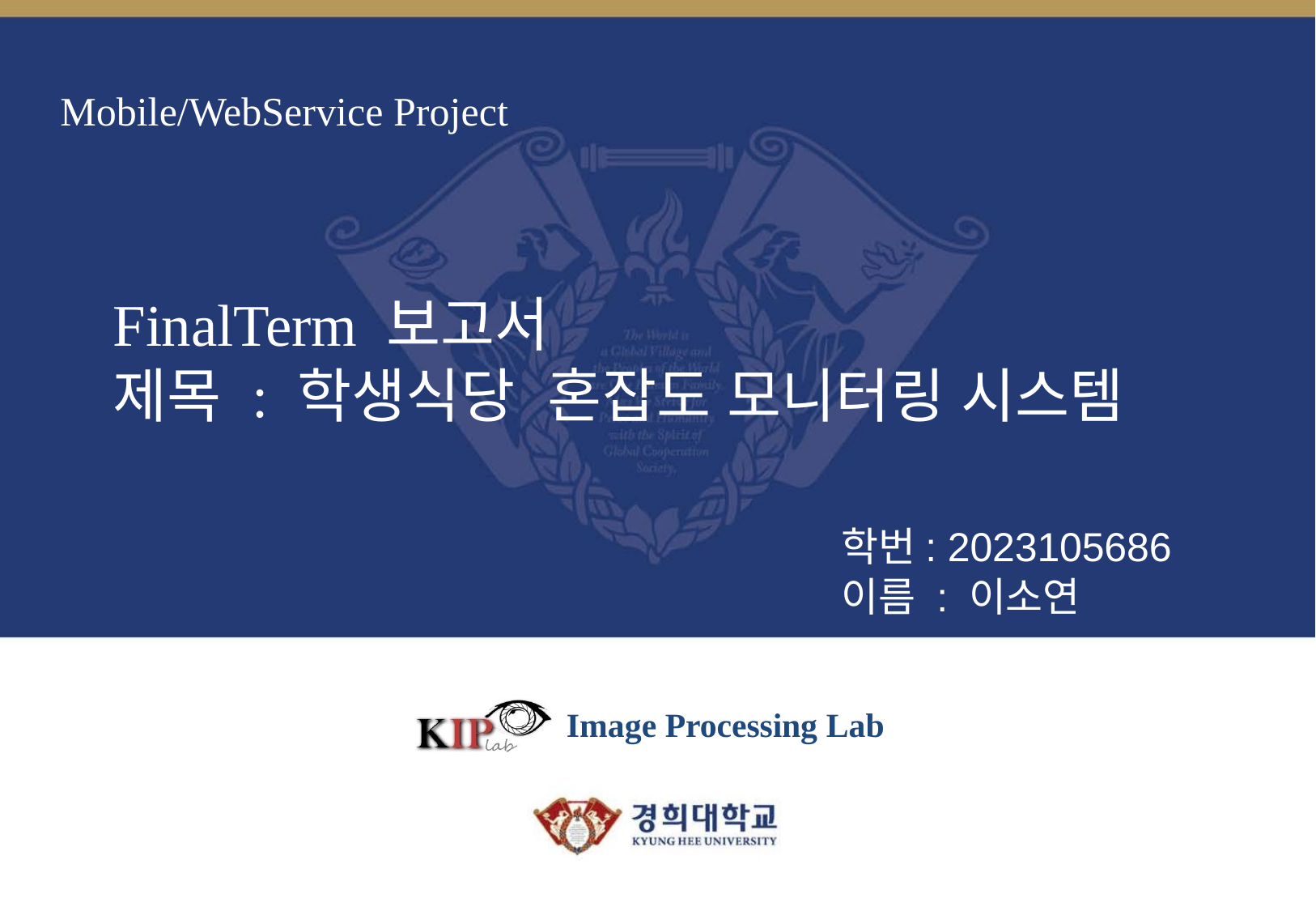

# Mobile/WebService Project
FinalTerm 보고서
제목 : 학생식당  혼잡도 모니터링 시스템
학번: 2023105686
이름 : 이소연

Image Processing Lab